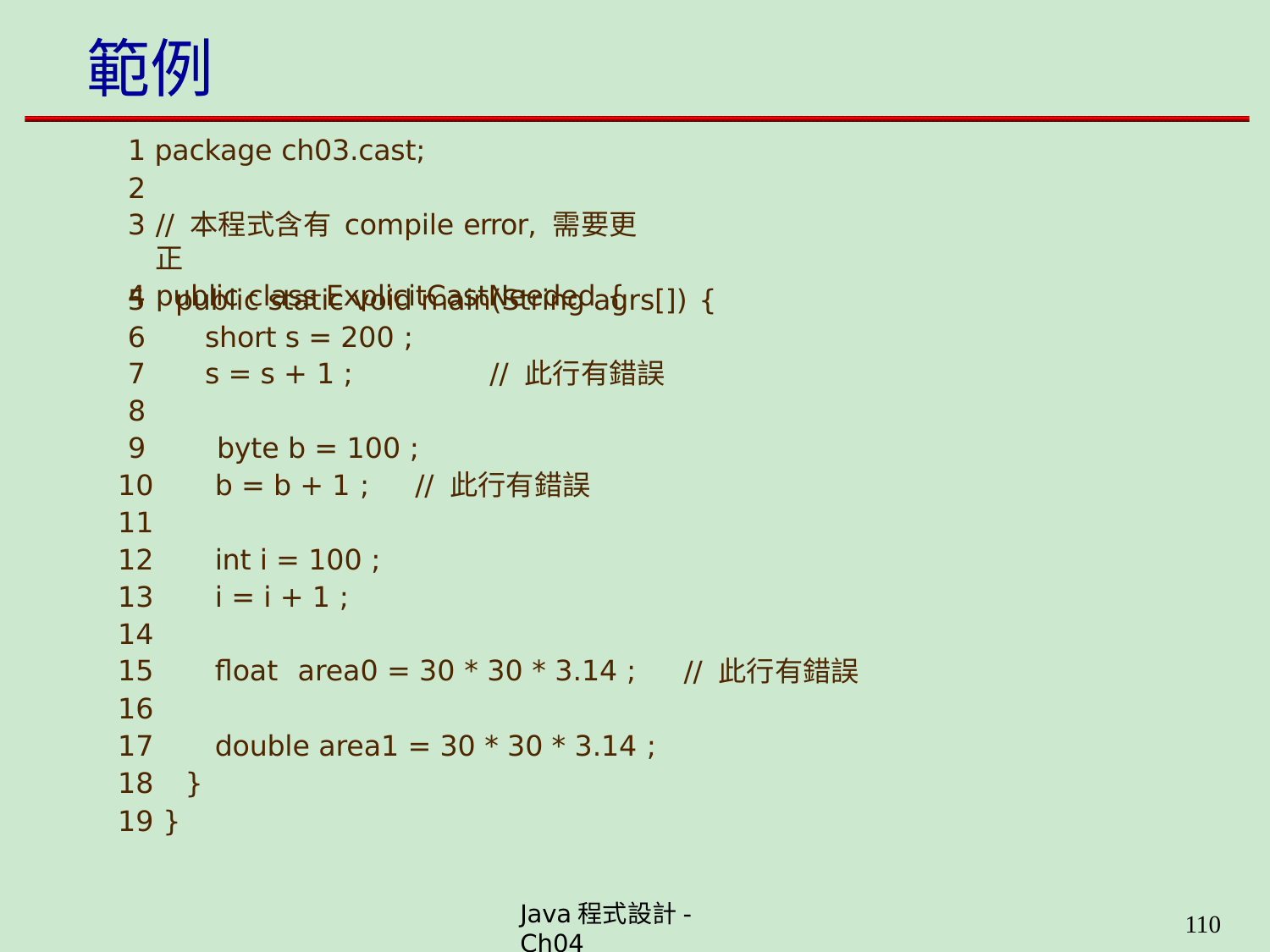

# 範例
1 package ch03.cast;
2
// 本程式含有 compile error, 需要更正
public class ExplicitCastNeeded {
public static void main(String agrs[]) {
short s = 200 ;
s = s + 1 ;	// 此行有錯誤
8
9	byte b = 100 ;
10	b = b + 1 ;
11
12	int i = 100 ;
13	i = i + 1 ;
14
15	float	area0 = 30 * 30 * 3.14 ;
16
17	double area1 = 30 * 30 * 3.14 ;
18	}
// 此行有錯誤
// 此行有錯誤
19 }
Java程式設計-Ch04
110